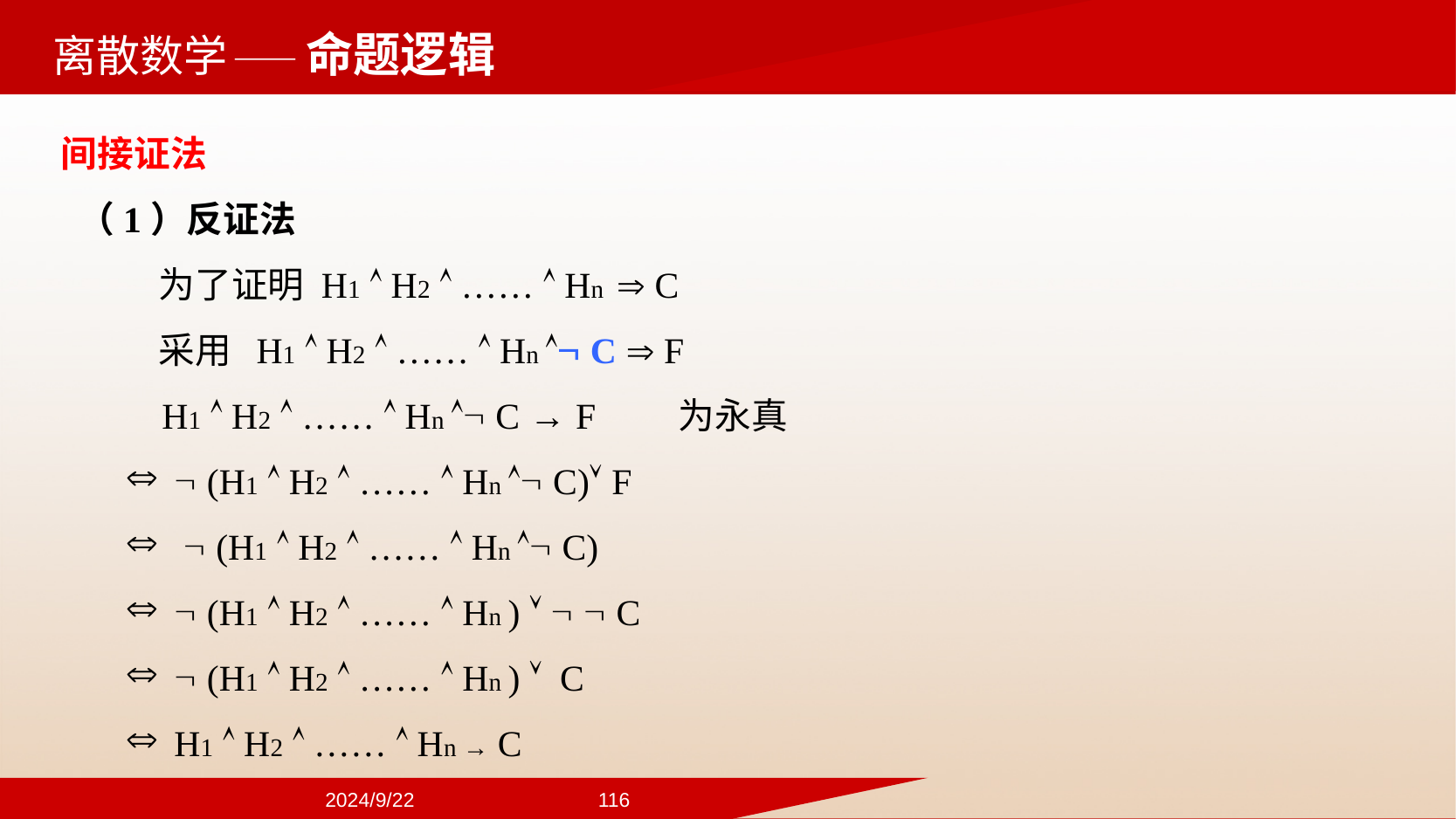

——命题逻辑
间接证法
 （1）反证法
           为了证明 H1 ∧ H2 ∧ …… ∧ Hn  ⇒ C
           采用  H1 ∧ H2 ∧ …… ∧ Hn ∧¬ C ⇒ F
           H1 ∧ H2 ∧ …… ∧ Hn ∧¬ C → F        为永真
¬ (H1 ∧ H2 ∧ …… ∧ Hn ∧¬ C)∨ F
 ¬ (H1 ∧ H2 ∧ …… ∧ Hn ∧¬ C)
¬ (H1 ∧ H2 ∧ …… ∧ Hn ) ∨ ¬ ¬ C
¬ (H1 ∧ H2 ∧ …… ∧ Hn ) ∨  C
H1 ∧ H2 ∧ …… ∧ Hn → C
2024/9/22
116